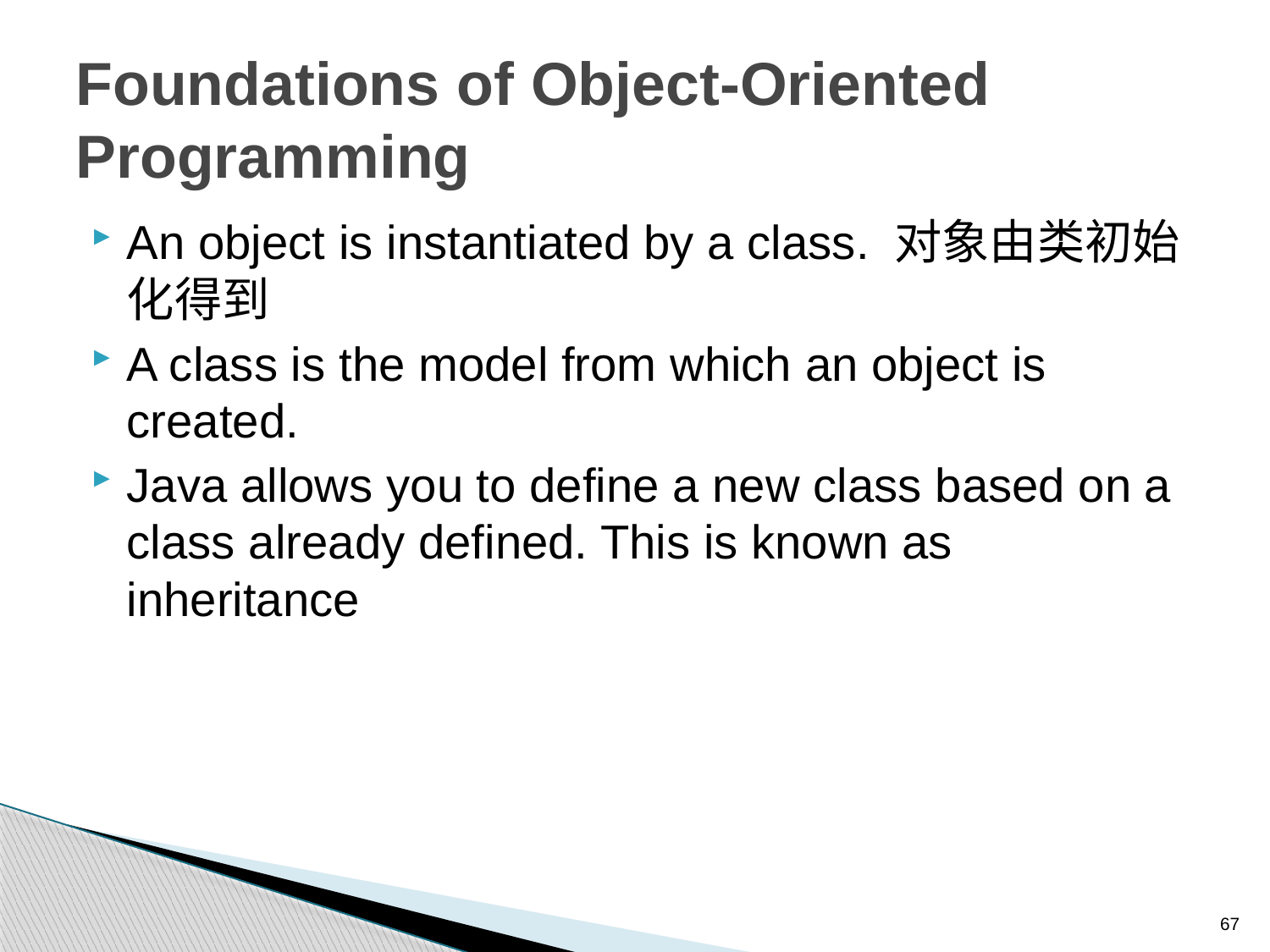

# Foundations of Object-Oriented Programming
An object is instantiated by a class. 对象由类初始化得到
A class is the model from which an object is created.
Java allows you to define a new class based on a class already defined. This is known as inheritance

67